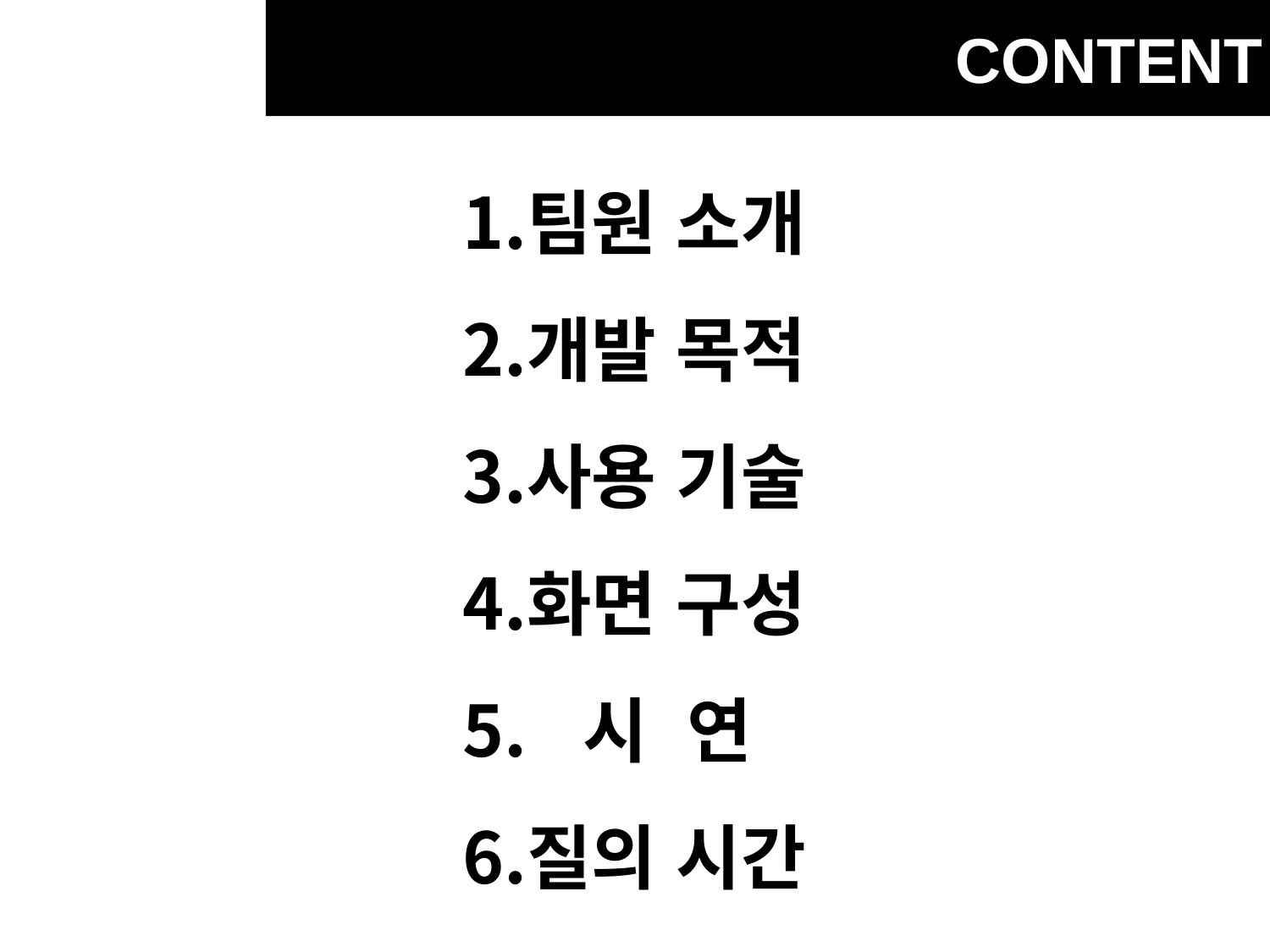

CONTENT
팀원 소개
개발 목적
사용 기술
화면 구성
  시  연
질의 시간